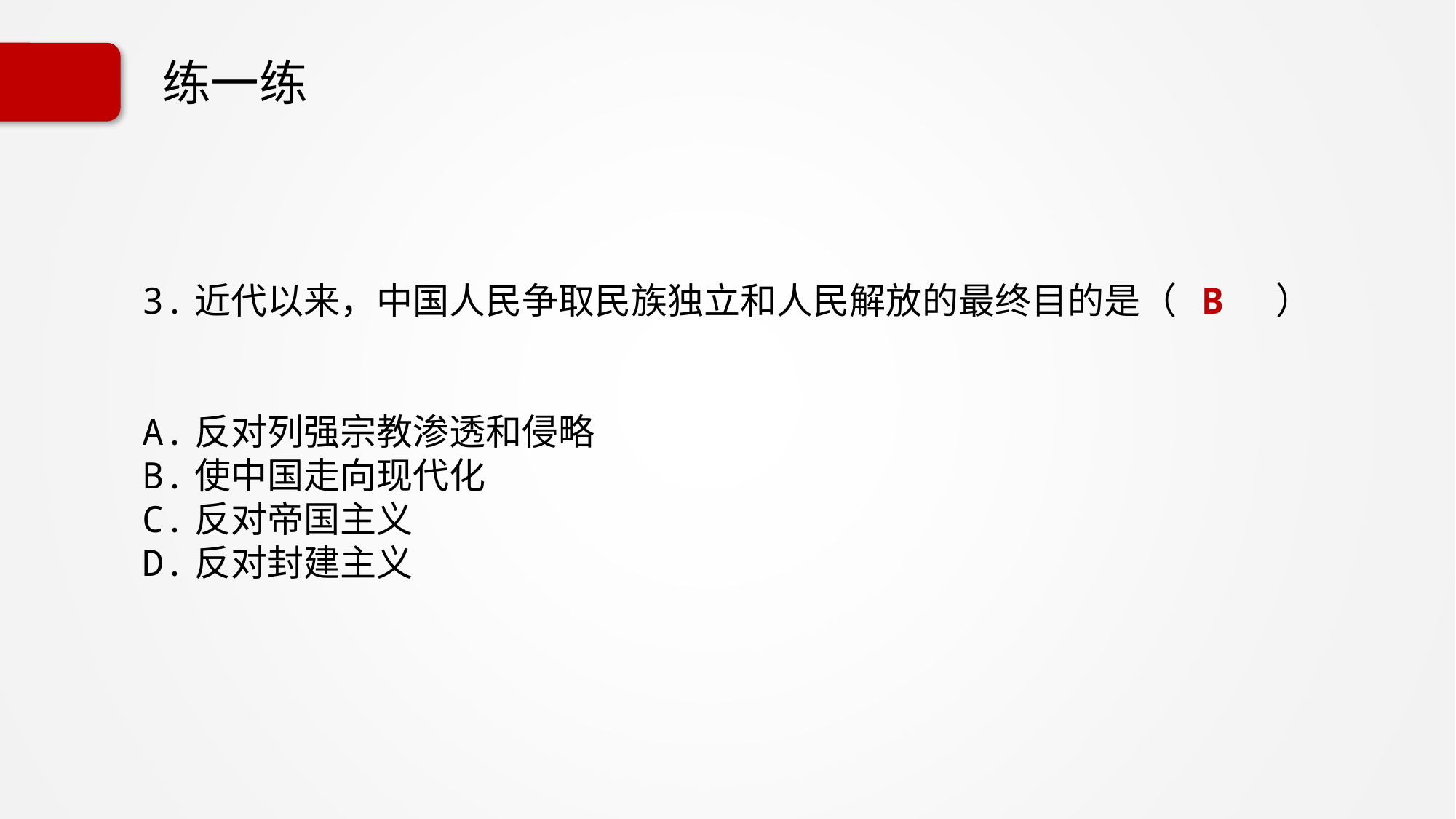

练一练
3.近代以来，中国人民争取民族独立和人民解放的最终目的是（  B  ）

A.反对列强宗教渗透和侵略
B.使中国走向现代化
C.反对帝国主义
D.反对封建主义